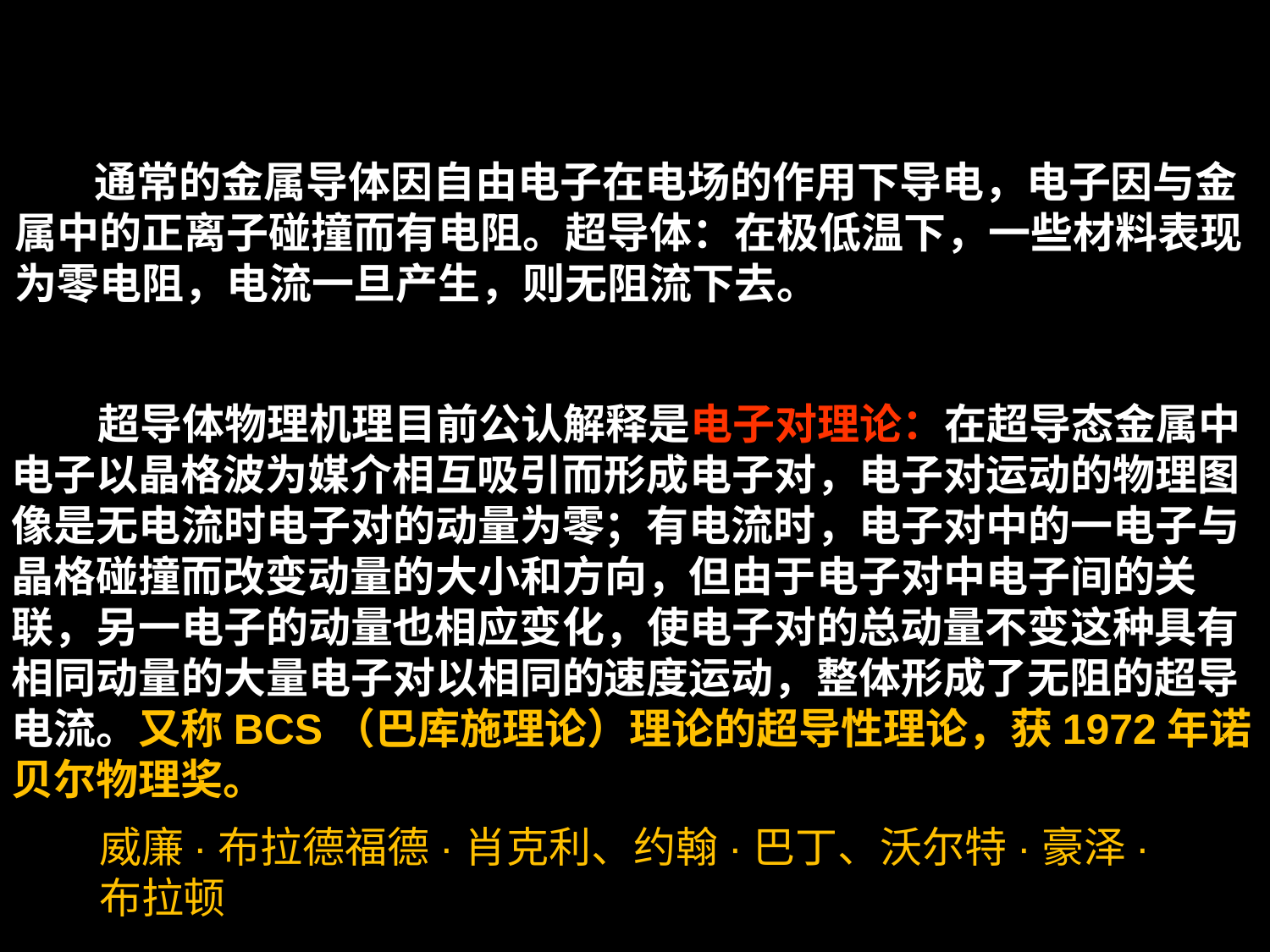

超导体
          通常的金属导体因自由电子在电场的作用下导电，电子因与金属中的正离子碰撞而有电阻。超导体：在极低温下，一些材料表现为零电阻，电流一旦产生，则无阻流下去。
        超导体物理机理目前公认解释是电子对理论：在超导态金属中电子以晶格波为媒介相互吸引而形成电子对，电子对运动的物理图像是无电流时电子对的动量为零；有电流时，电子对中的一电子与晶格碰撞而改变动量的大小和方向，但由于电子对中电子间的关联，另一电子的动量也相应变化，使电子对的总动量不变这种具有相同动量的大量电子对以相同的速度运动，整体形成了无阻的超导电流。又称BCS（巴库施理论）理论的超导性理论，获1972年诺贝尔物理奖。
威廉·布拉德福德·肖克利、约翰·巴丁、沃尔特·豪泽·布拉顿